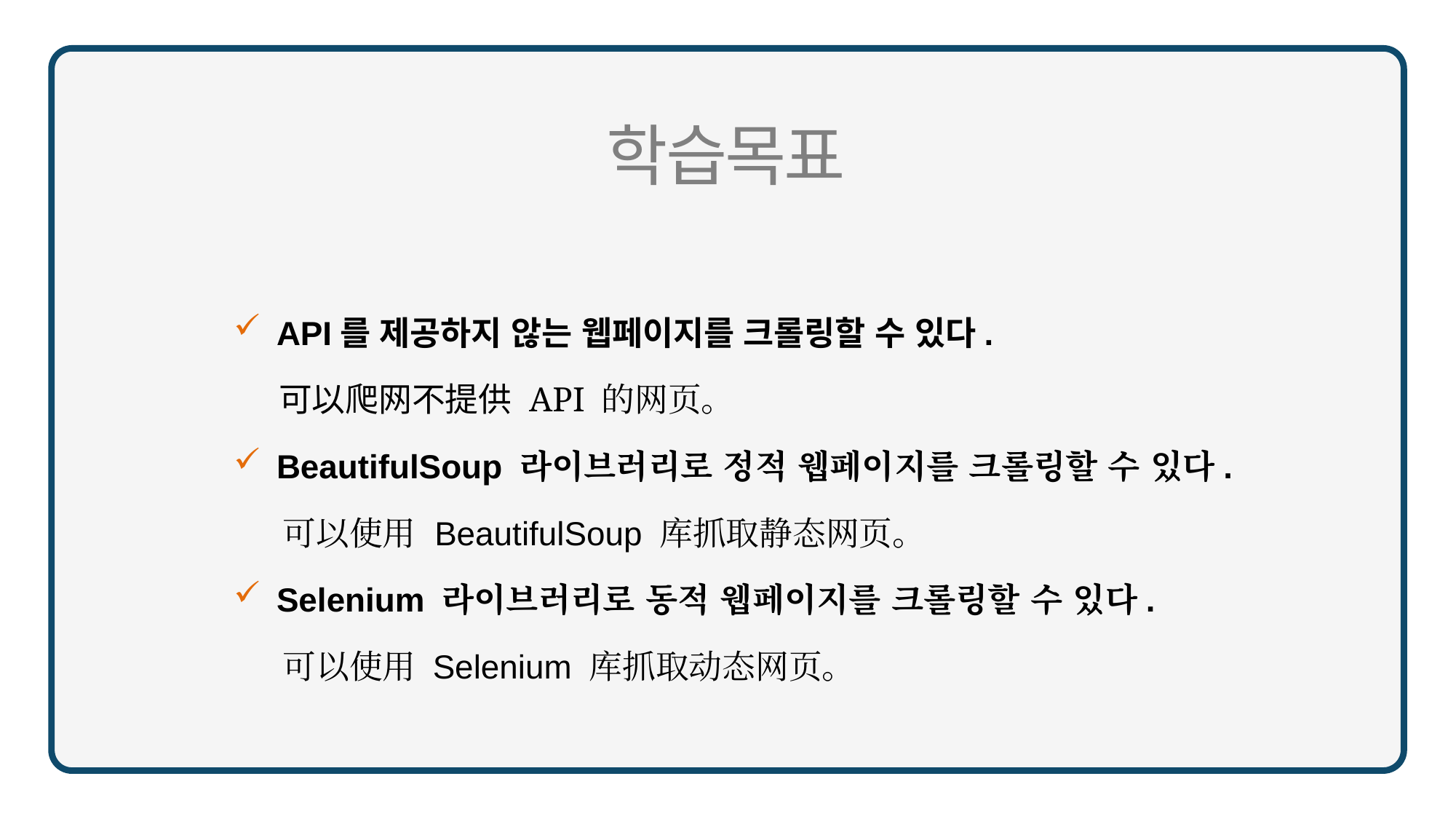

API를 제공하지 않는 웹페이지를 크롤링할 수 있다.
    可以爬网不提供 API 的网页。
BeautifulSoup 라이브러리로 정적 웹페이지를 크롤링할 수 있다.
    可以使用 BeautifulSoup 库抓取静态网页。
Selenium 라이브러리로 동적 웹페이지를 크롤링할 수 있다.
    可以使用 Selenium 库抓取动态网页。